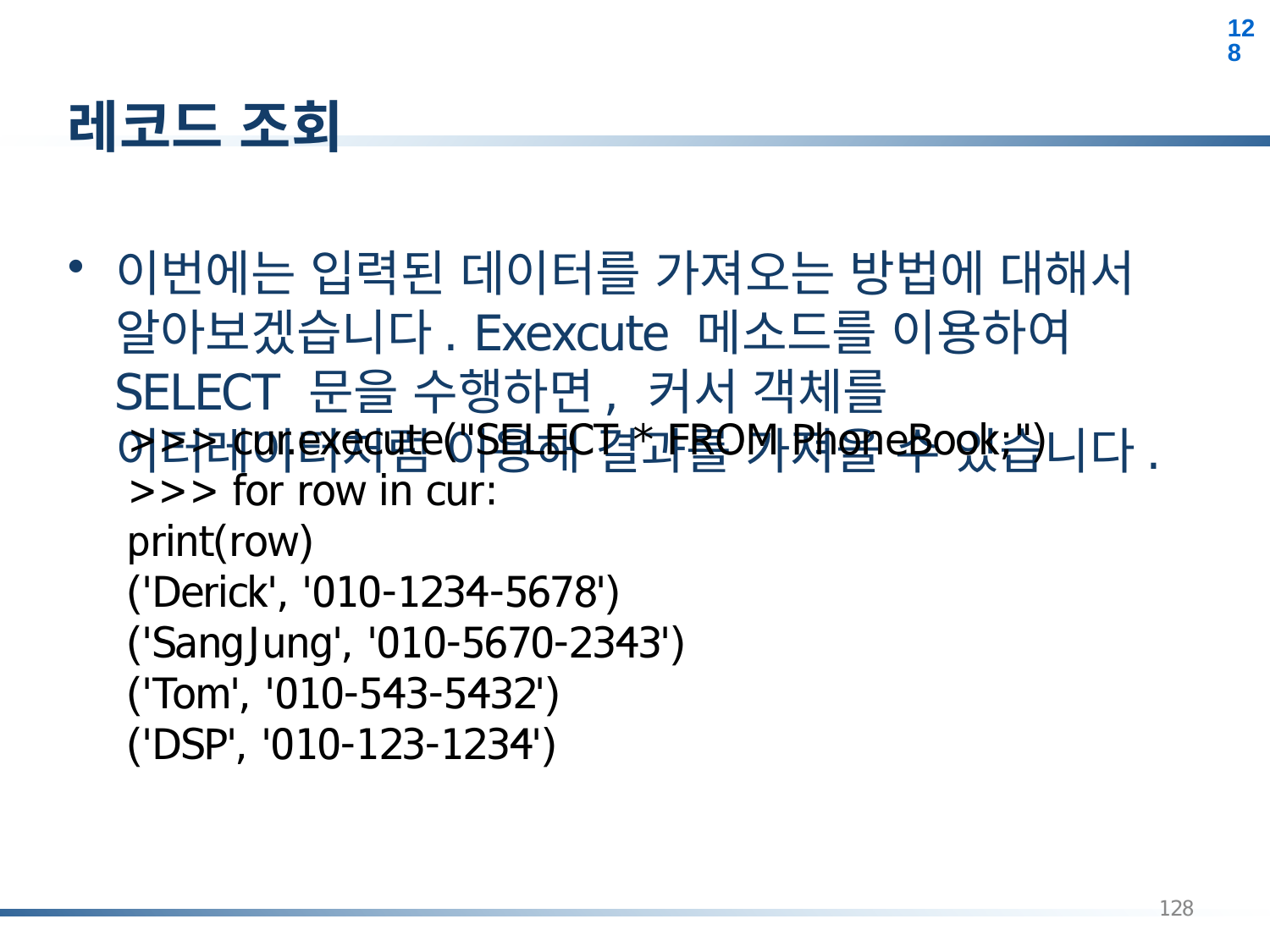

# 레코드 조회
이번에는 입력된 데이터를 가져오는 방법에 대해서 알아보겠습니다. Exexcute 메소드를 이용하여 SELECT 문을 수행하면, 커서 객체를 이터레이터처럼 이용해 결과를 가져올 수 있습니다.

>>> cur.execute("SELECT * FROM PhoneBook;")
>>> for row in cur:
print(row)
('Derick', '010-1234-5678')
('SangJung', '010-5670-2343')
('Tom', '010-543-5432')
('DSP', '010-123-1234')
128